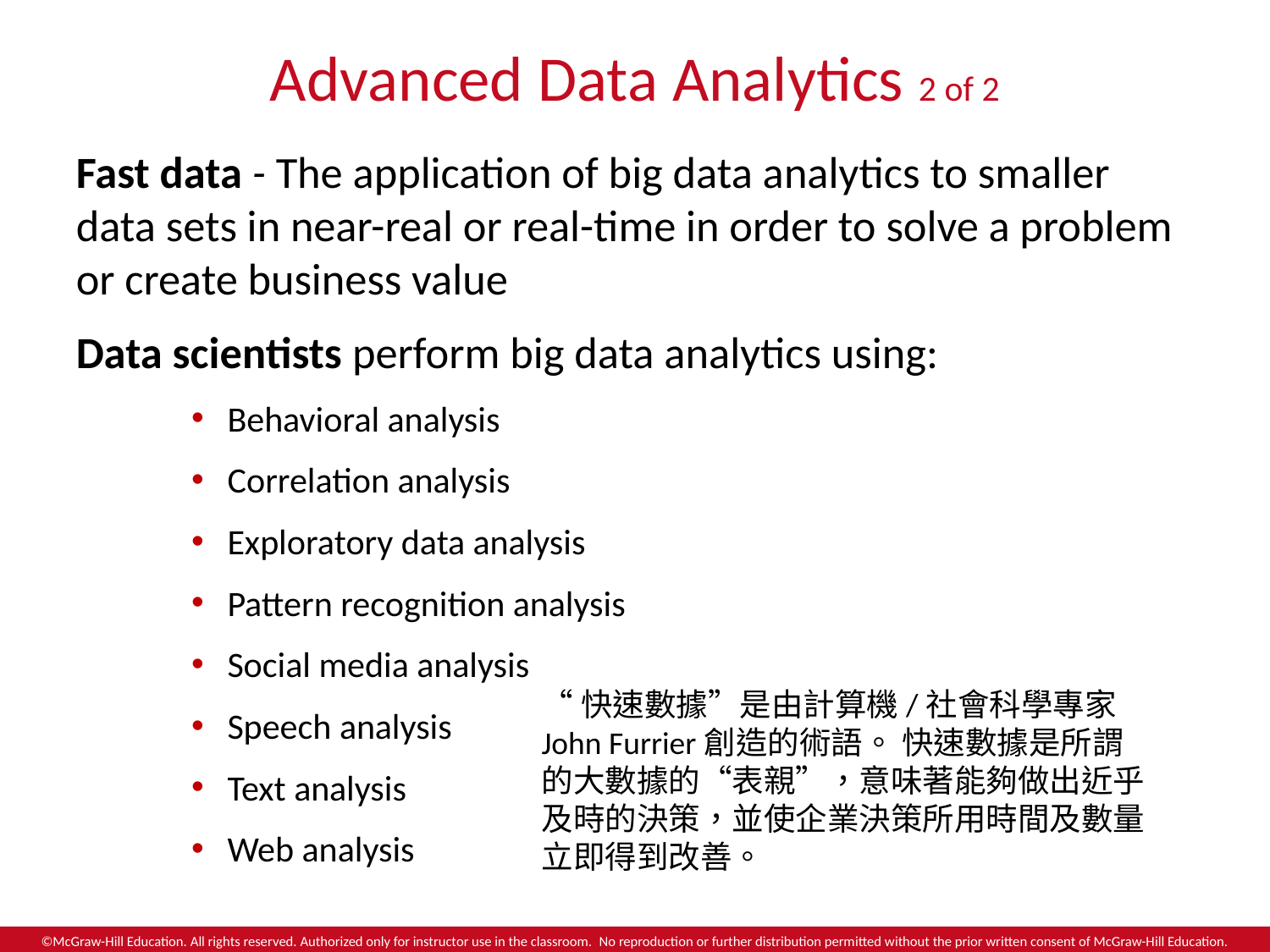

# Advanced Data Analytics 2 of 2
Fast data - The application of big data analytics to smaller data sets in near-real or real-time in order to solve a problem or create business value
Data scientists perform big data analytics using:
Behavioral analysis
Correlation analysis
Exploratory data analysis
Pattern recognition analysis
Social media analysis
Speech analysis
Text analysis
Web analysis
“快速數據”是由計算機/社會科學專家John Furrier創造的術語。 快速數據是所謂的大數據的“表親”，意味著能夠做出近乎及時的決策，並使企業決策所用時間及數量立即得到改善。